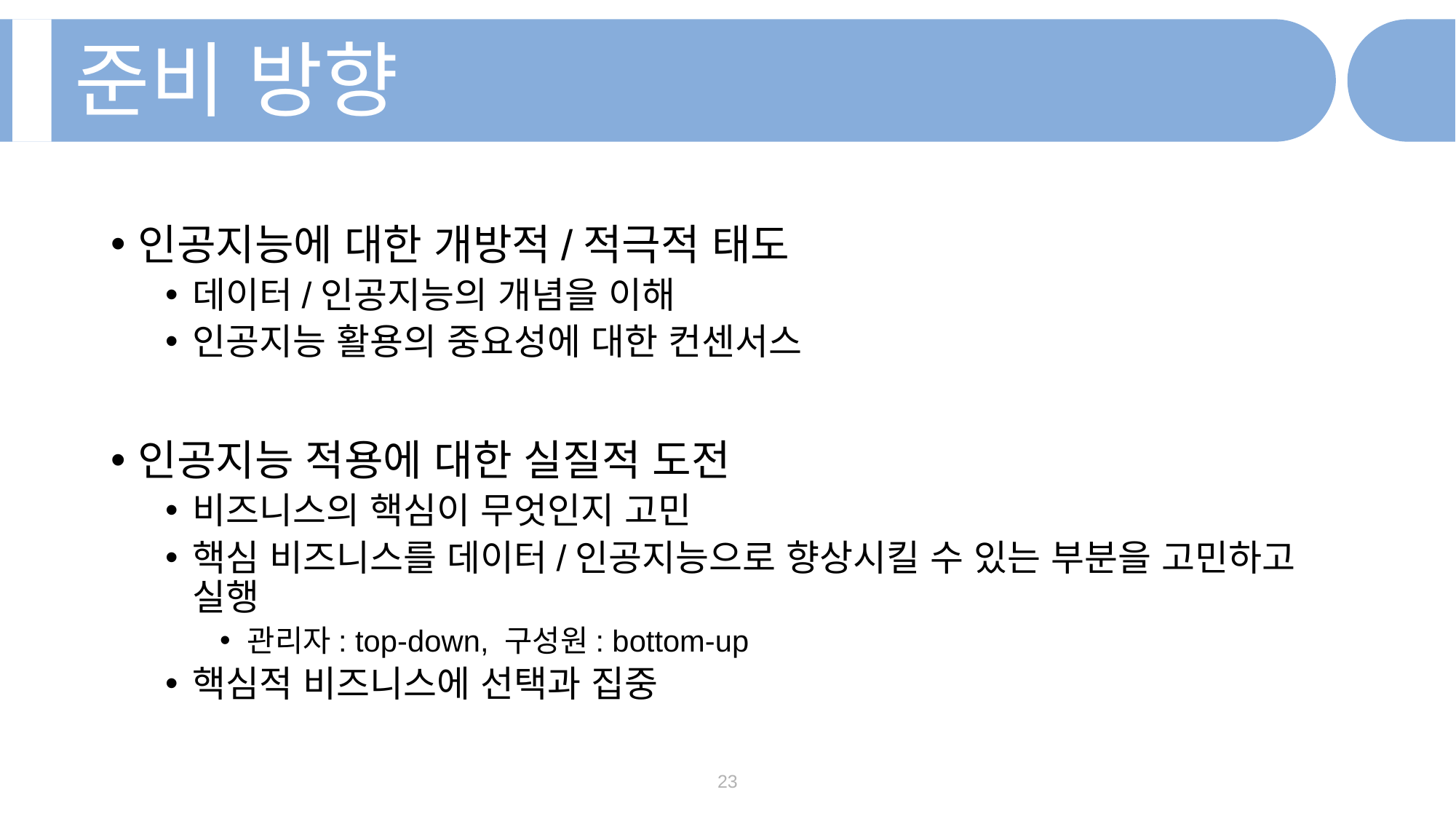

준비 방향
인공지능에 대한 개방적/적극적 태도
데이터/인공지능의 개념을 이해
인공지능 활용의 중요성에 대한 컨센서스

인공지능 적용에 대한 실질적 도전
비즈니스의 핵심이 무엇인지 고민
핵심 비즈니스를 데이터/인공지능으로 향상시킬 수 있는 부분을 고민하고 실행
관리자: top-down, 구성원: bottom-up
핵심적 비즈니스에 선택과 집중

23